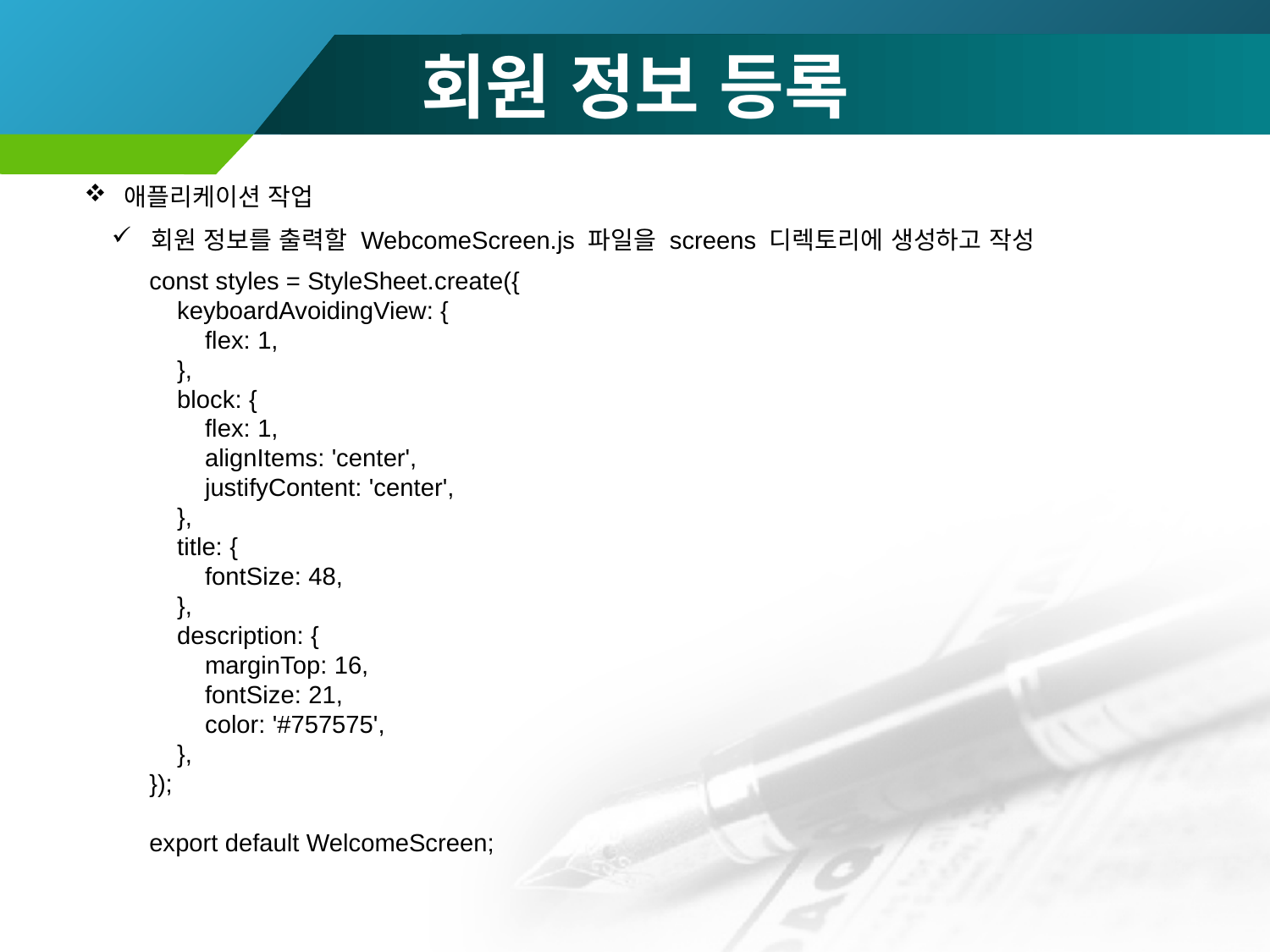

# 회원 정보 등록
애플리케이션 작업
회원 정보를 출력할 WebcomeScreen.js 파일을 screens 디렉토리에 생성하고 작성
const styles = StyleSheet.create({
    keyboardAvoidingView: {
        flex: 1,
    },
    block: {
        flex: 1,
        alignItems: 'center',
        justifyContent: 'center',
    },
    title: {
        fontSize: 48,
    },
    description: {
        marginTop: 16,
        fontSize: 21,
        color: '#757575',
    },
});

export default WelcomeScreen;